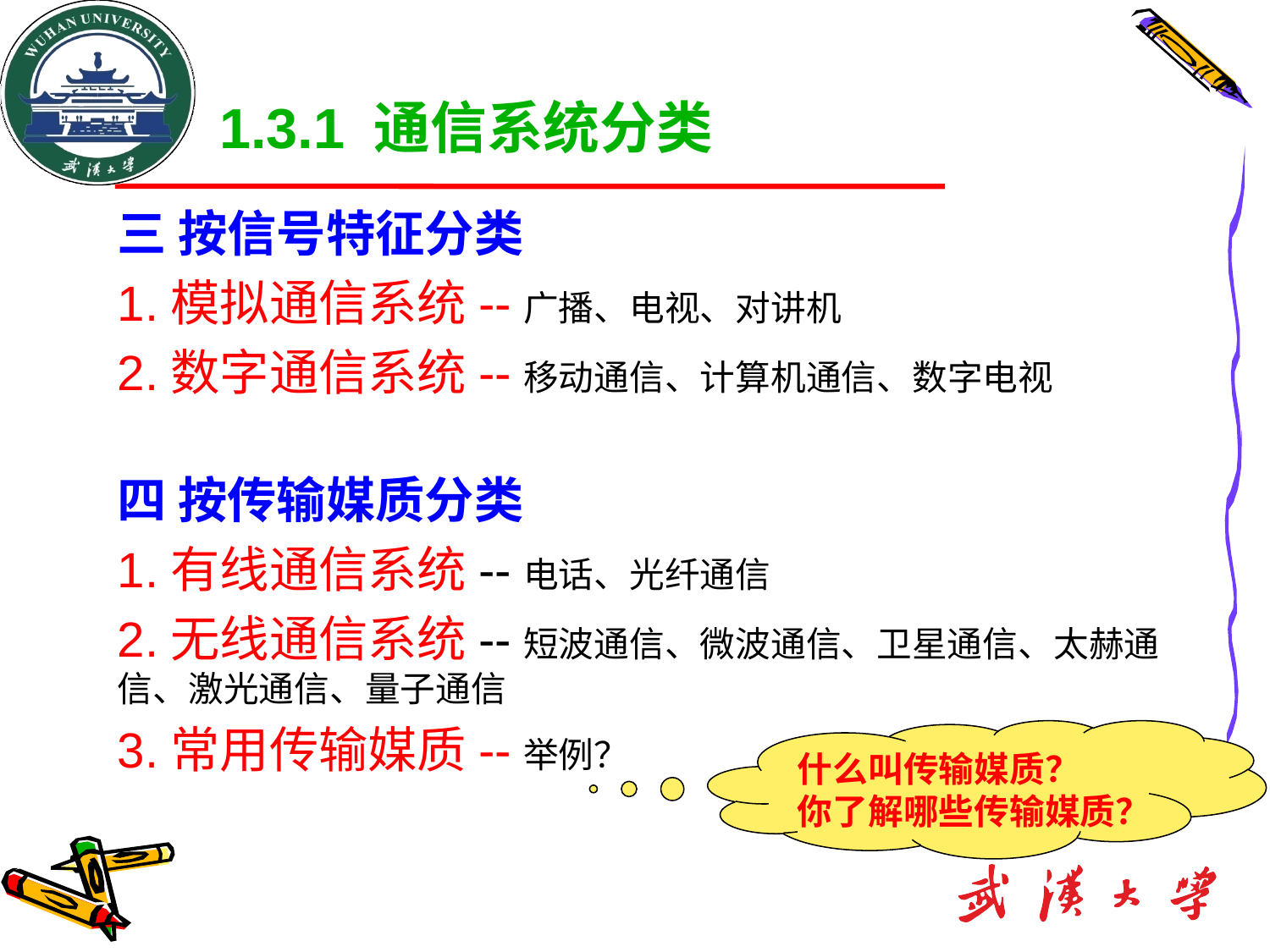

1.3.1 通信系统分类
三 按信号特征分类
1.模拟通信系统--广播、电视、对讲机
2.数字通信系统--移动通信、计算机通信、数字电视

四 按传输媒质分类
1.有线通信系统--电话、光纤通信
2.无线通信系统--短波通信、微波通信、卫星通信、太赫通信、激光通信、量子通信
3.常用传输媒质--举例？
什么叫传输媒质？
你了解哪些传输媒质？